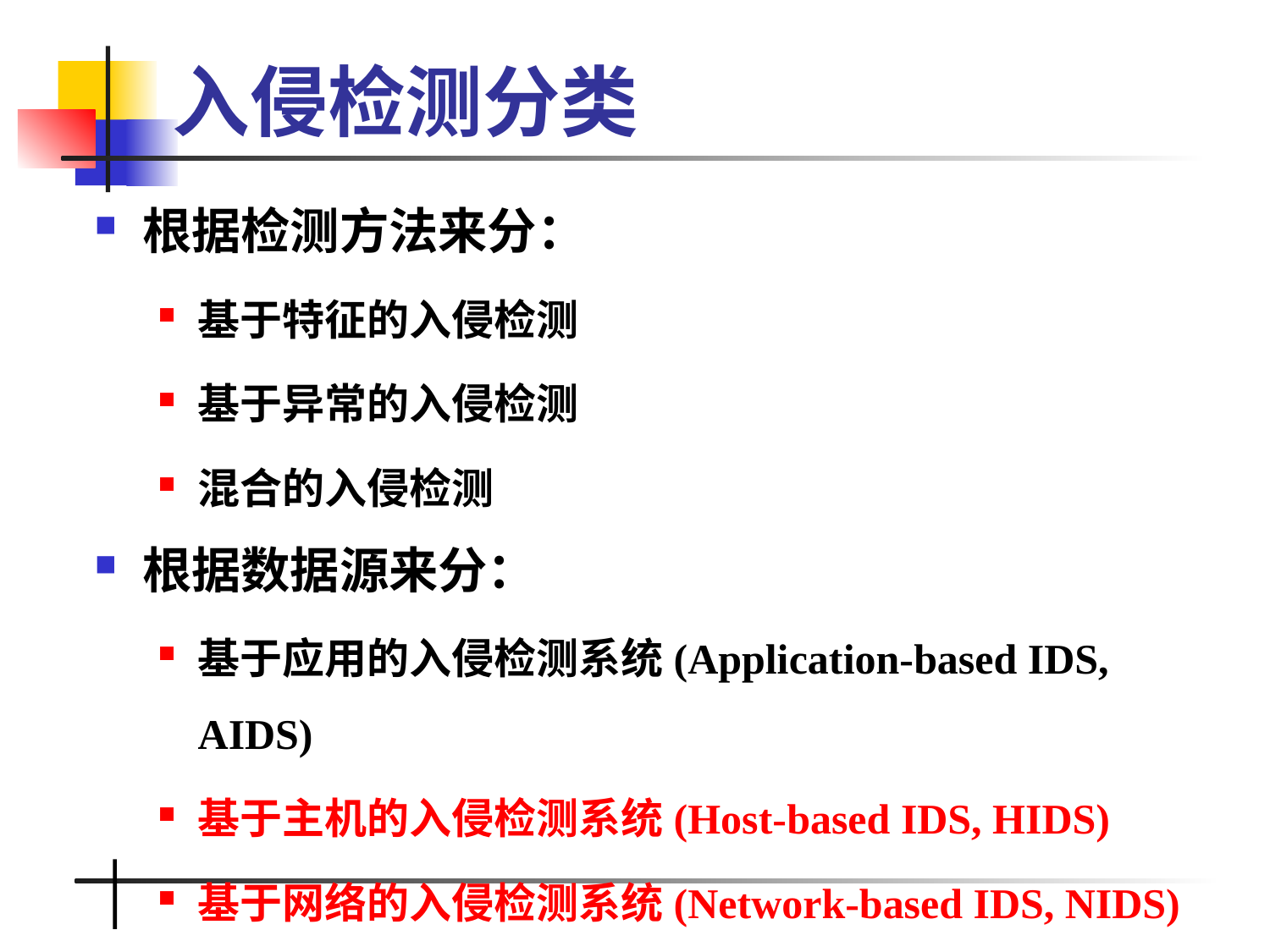

# 入侵检测分类
根据检测方法来分：
基于特征的入侵检测
基于异常的入侵检测
混合的入侵检测
根据数据源来分：
基于应用的入侵检测系统(Application-based IDS, AIDS)
基于主机的入侵检测系统(Host-based IDS, HIDS)
基于网络的入侵检测系统(Network-based IDS, NIDS)
混合的入侵检测系统(Hybrid IDS)